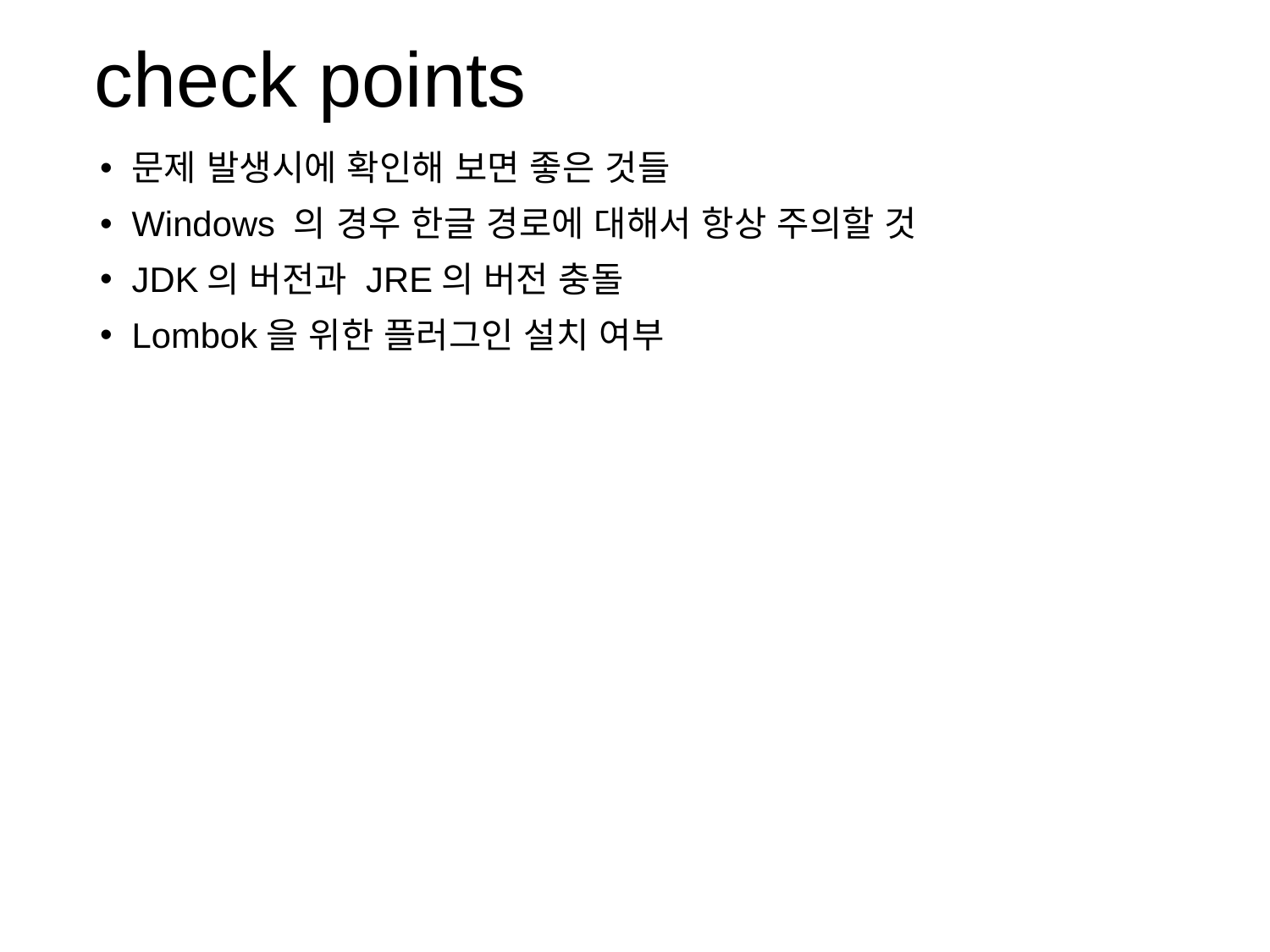

# check points
문제 발생시에 확인해 보면 좋은 것들
Windows 의 경우 한글 경로에 대해서 항상 주의할 것
JDK의 버전과 JRE의 버전 충돌
Lombok을 위한 플러그인 설치 여부